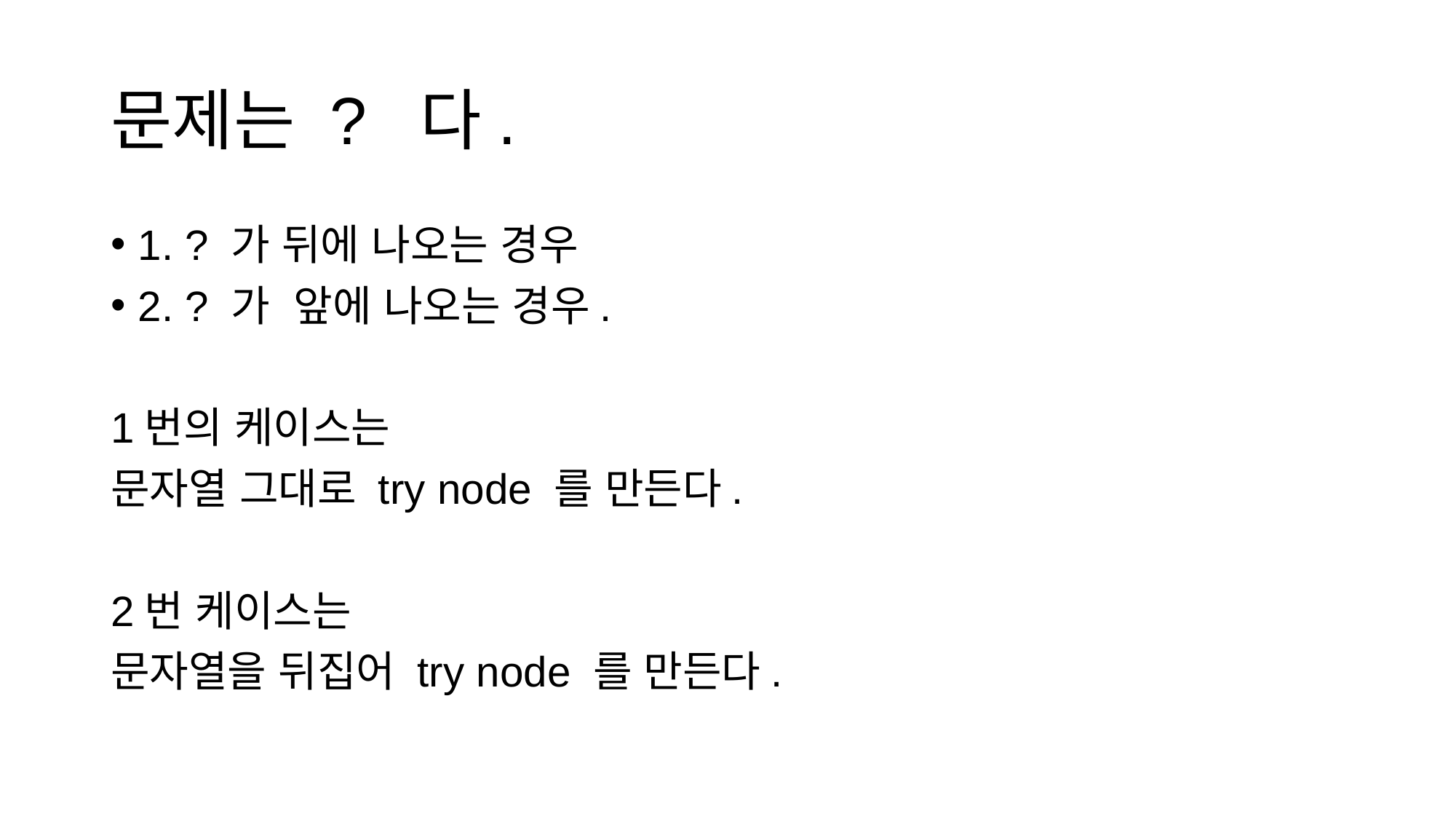

# 문제는 ?  다.
1. ? 가 뒤에 나오는 경우
2. ? 가  앞에 나오는 경우.

1번의 케이스는
문자열 그대로 try node 를 만든다.

2번 케이스는
문자열을 뒤집어 try node 를 만든다.